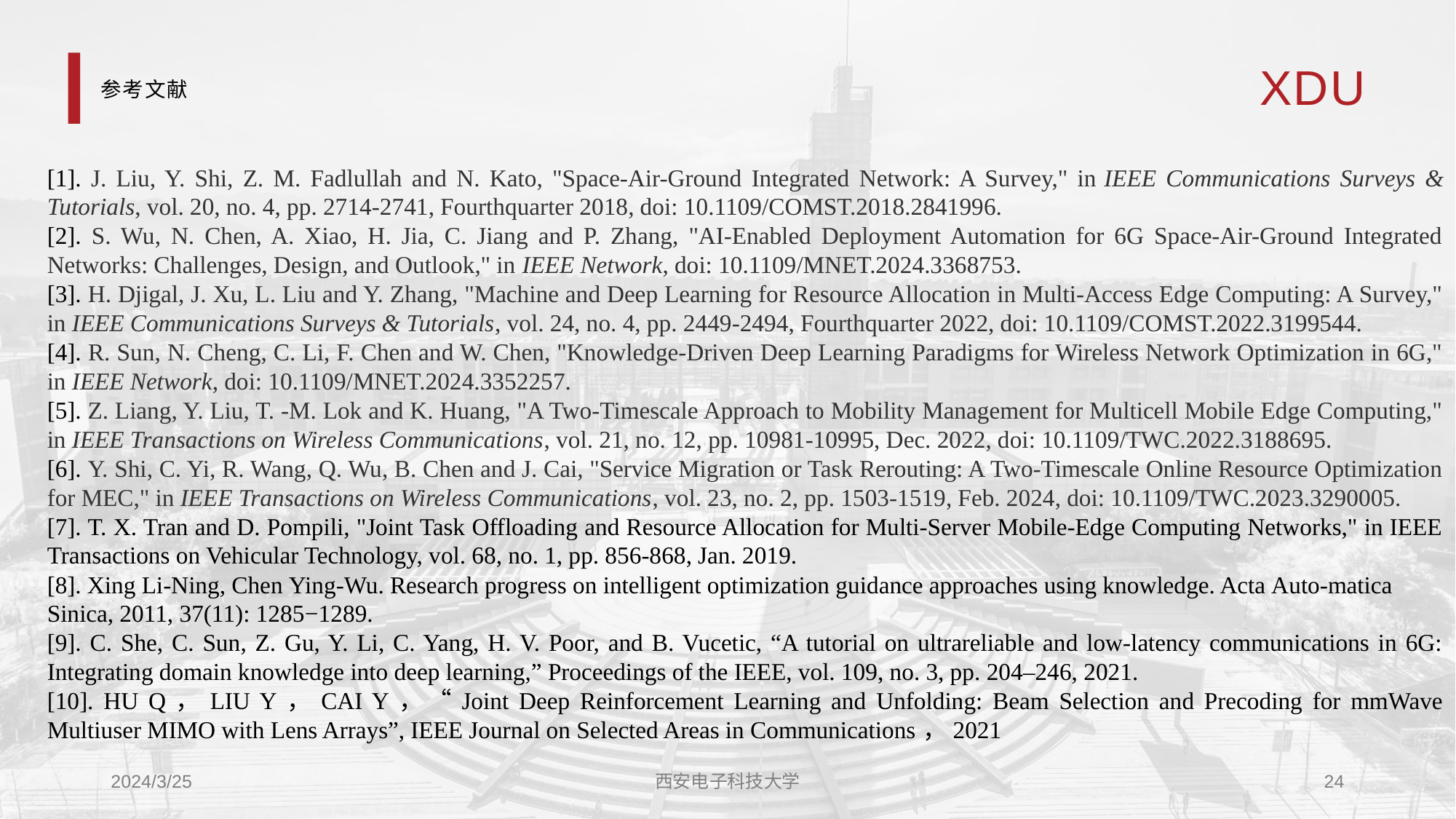

# 参考文献
[1]. J. Liu, Y. Shi, Z. M. Fadlullah and N. Kato, "Space-Air-Ground Integrated Network: A Survey," in IEEE Communications Surveys & Tutorials, vol. 20, no. 4, pp. 2714-2741, Fourthquarter 2018, doi: 10.1109/COMST.2018.2841996.
[2]. S. Wu, N. Chen, A. Xiao, H. Jia, C. Jiang and P. Zhang, "AI-Enabled Deployment Automation for 6G Space-Air-Ground Integrated Networks: Challenges, Design, and Outlook," in IEEE Network, doi: 10.1109/MNET.2024.3368753.
[3]. H. Djigal, J. Xu, L. Liu and Y. Zhang, "Machine and Deep Learning for Resource Allocation in Multi-Access Edge Computing: A Survey," in IEEE Communications Surveys & Tutorials, vol. 24, no. 4, pp. 2449-2494, Fourthquarter 2022, doi: 10.1109/COMST.2022.3199544.
[4]. R. Sun, N. Cheng, C. Li, F. Chen and W. Chen, "Knowledge-Driven Deep Learning Paradigms for Wireless Network Optimization in 6G," in IEEE Network, doi: 10.1109/MNET.2024.3352257.
[5]. Z. Liang, Y. Liu, T. -M. Lok and K. Huang, "A Two-Timescale Approach to Mobility Management for Multicell Mobile Edge Computing," in IEEE Transactions on Wireless Communications, vol. 21, no. 12, pp. 10981-10995, Dec. 2022, doi: 10.1109/TWC.2022.3188695.
[6]. Y. Shi, C. Yi, R. Wang, Q. Wu, B. Chen and J. Cai, "Service Migration or Task Rerouting: A Two-Timescale Online Resource Optimization for MEC," in IEEE Transactions on Wireless Communications, vol. 23, no. 2, pp. 1503-1519, Feb. 2024, doi: 10.1109/TWC.2023.3290005.
[7]. T. X. Tran and D. Pompili, "Joint Task Offloading and Resource Allocation for Multi-Server Mobile-Edge Computing Networks," in IEEE Transactions on Vehicular Technology, vol. 68, no. 1, pp. 856-868, Jan. 2019.
[8]. Xing Li-Ning, Chen Ying-Wu. Research progress on intelligent optimization guidance approaches using knowledge. Acta Auto-matica Sinica, 2011, 37(11): 1285−1289.
[9]. C. She, C. Sun, Z. Gu, Y. Li, C. Yang, H. V. Poor, and B. Vucetic, “A tutorial on ultrareliable and low-latency communications in 6G: Integrating domain knowledge into deep learning,” Proceedings of the IEEE, vol. 109, no. 3, pp. 204–246, 2021.
[10]. HU Q，LIU Y，CAI Y，“Joint Deep Reinforcement Learning and Unfolding: Beam Selection and Precoding for mmWave Multiuser MIMO with Lens Arrays”, IEEE Journal on Selected Areas in Communications，2021
2024/3/25
西安电子科技大学
24